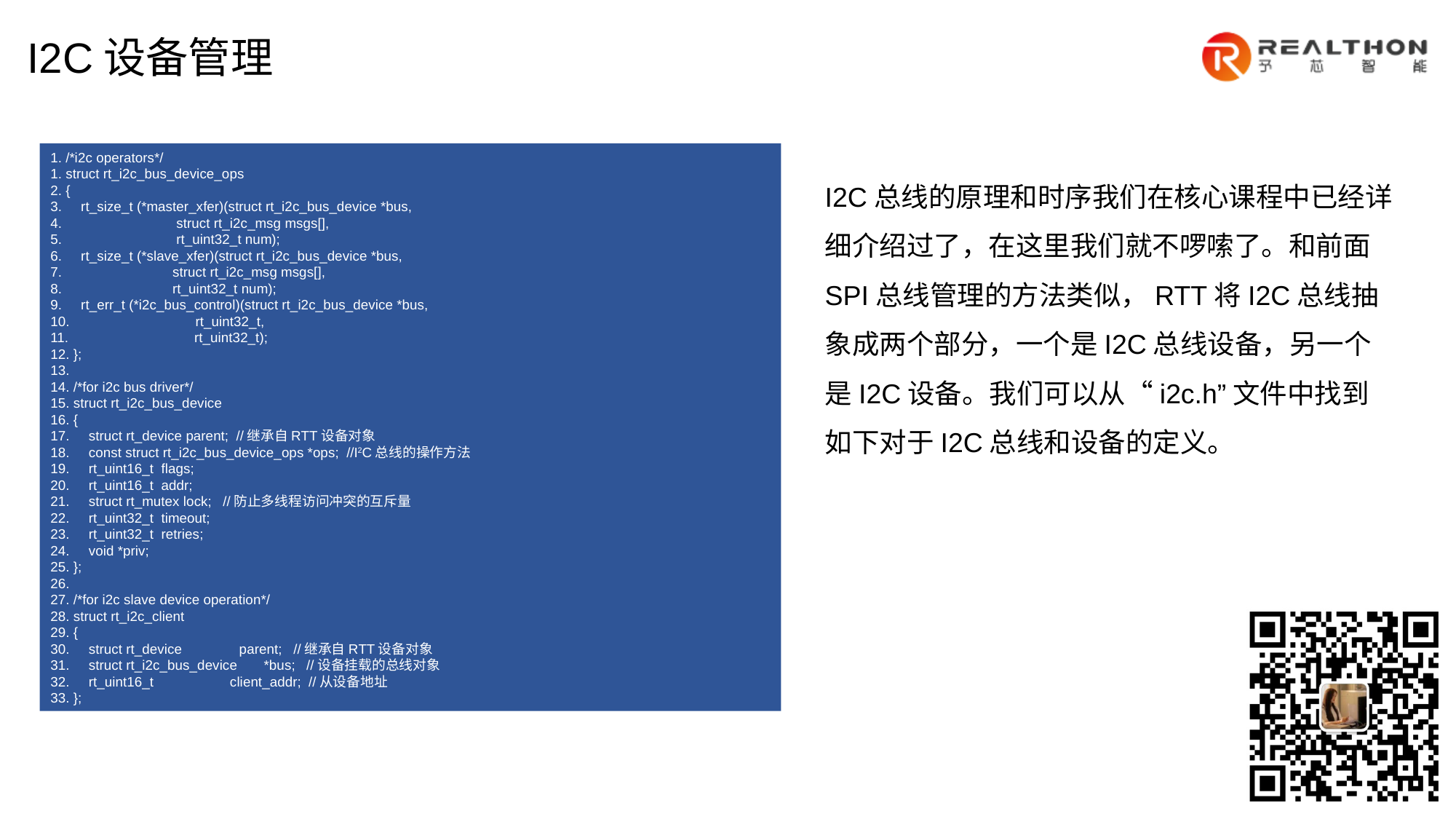

I2C设备管理
1. /*i2c operators*/
1. struct rt_i2c_bus_device_ops
2. {
3.     rt_size_t (*master_xfer)(struct rt_i2c_bus_device *bus,
4.                              struct rt_i2c_msg msgs[],
5.                              rt_uint32_t num);
6.     rt_size_t (*slave_xfer)(struct rt_i2c_bus_device *bus,
7.                             struct rt_i2c_msg msgs[],
8.                             rt_uint32_t num);
9.     rt_err_t (*i2c_bus_control)(struct rt_i2c_bus_device *bus,
10.                                 rt_uint32_t,
11.                                 rt_uint32_t);
12. };
13.
14. /*for i2c bus driver*/
15. struct rt_i2c_bus_device
16. {
17.     struct rt_device parent;  //继承自RTT设备对象
18.     const struct rt_i2c_bus_device_ops *ops;  //I2C总线的操作方法
19.     rt_uint16_t  flags;
20.     rt_uint16_t  addr;
21.     struct rt_mutex lock;   //防止多线程访问冲突的互斥量
22.     rt_uint32_t  timeout;
23.     rt_uint32_t  retries;
24.     void *priv;
25. };
26.
27. /*for i2c slave device operation*/
28. struct rt_i2c_client
29. {
30.     struct rt_device               parent;   //继承自RTT设备对象
31.     struct rt_i2c_bus_device       *bus;   //设备挂载的总线对象
32.     rt_uint16_t                    client_addr;  //从设备地址
33. };
I2C总线的原理和时序我们在核心课程中已经详细介绍过了，在这里我们就不啰嗦了。和前面SPI总线管理的方法类似，RTT将I2C总线抽象成两个部分，一个是I2C总线设备，另一个是I2C设备。我们可以从“i2c.h”文件中找到如下对于I2C总线和设备的定义。